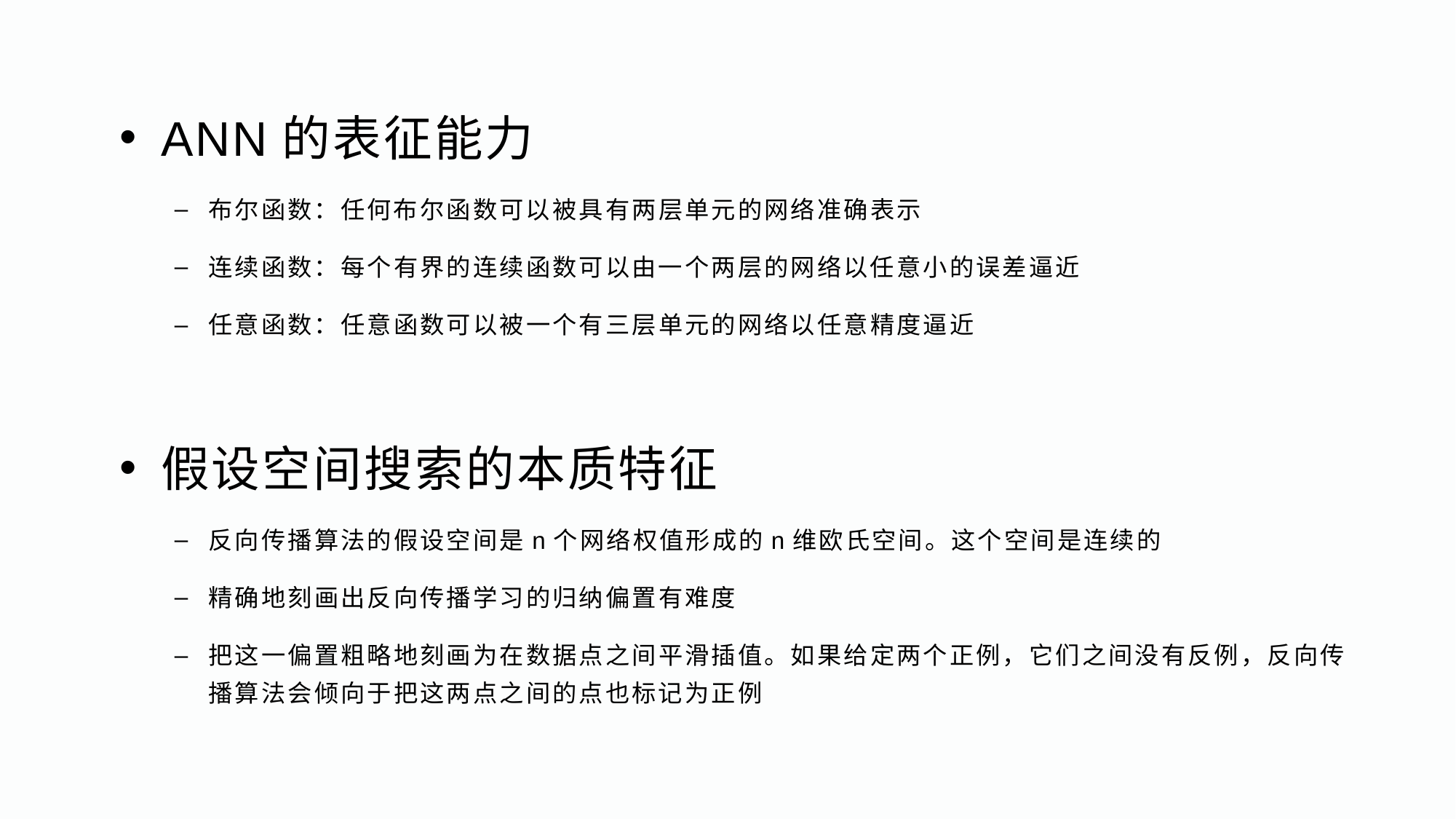

ANN的表征能力
布尔函数：任何布尔函数可以被具有两层单元的网络准确表示
连续函数：每个有界的连续函数可以由一个两层的网络以任意小的误差逼近
任意函数：任意函数可以被一个有三层单元的网络以任意精度逼近

假设空间搜索的本质特征
反向传播算法的假设空间是n个网络权值形成的n维欧氏空间。这个空间是连续的
精确地刻画出反向传播学习的归纳偏置有难度
把这一偏置粗略地刻画为在数据点之间平滑插值。如果给定两个正例，它们之间没有反例，反向传播算法会倾向于把这两点之间的点也标记为正例